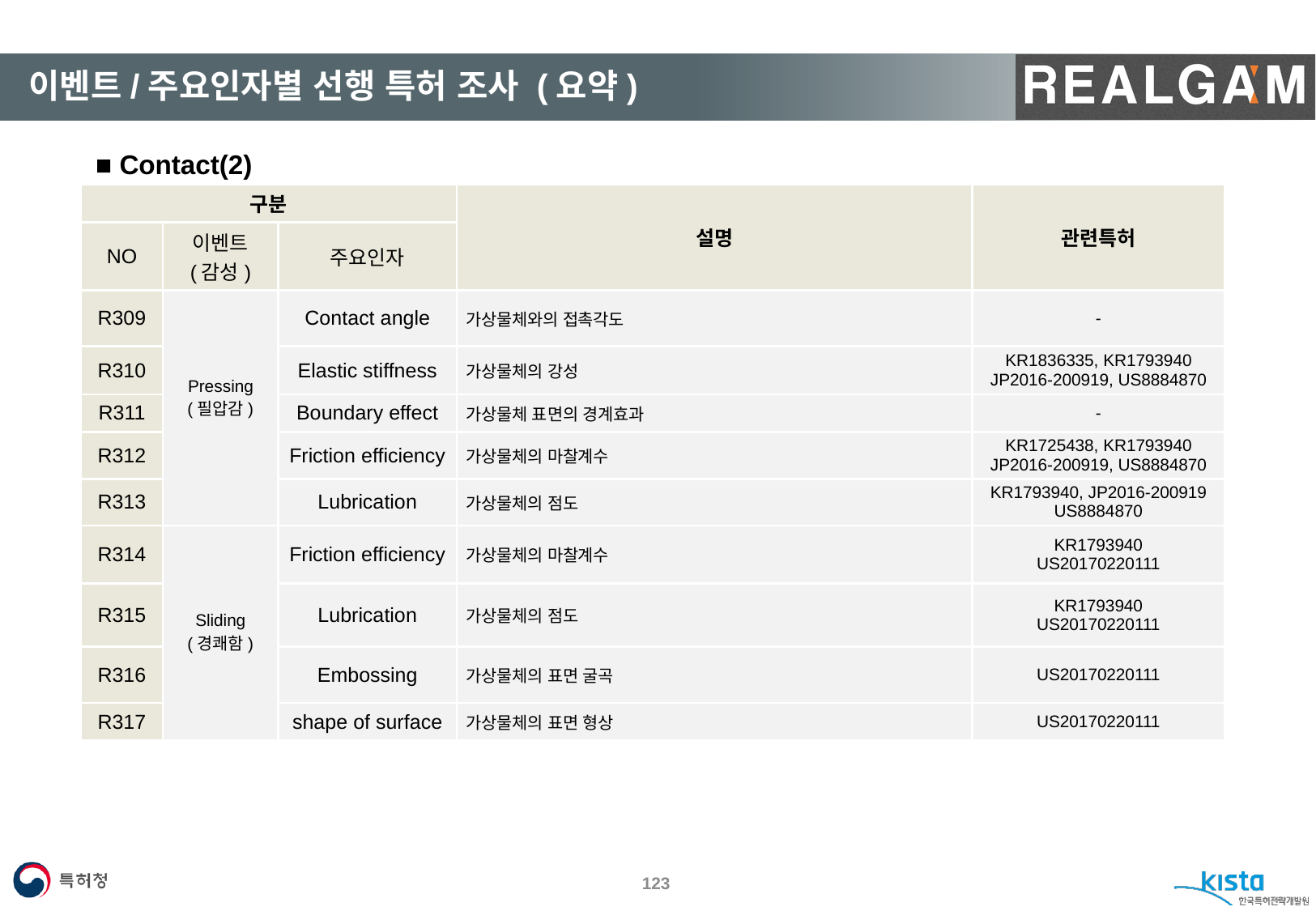

#
이벤트/주요인자별 선행 특허 조사 (요약)

■ Contact(2)
| 구분 |  |  | 설명 | 관련특허 |
| --- | --- | --- | --- | --- |
| NO | 이벤트 (감성) | 주요인자 |  |  |
| R309 | Pressing (필압감) | Contact angle | 가상물체와의 접촉각도 | - |
| R310 |  | Elastic stiffness | 가상물체의 강성 | KR1836335, KR1793940 JP2016-200919, US8884870 |
| R311 |  | Boundary effect | 가상물체 표면의 경계효과 | - |
| R312 |  | Friction efficiency | 가상물체의 마찰계수 | KR1725438, KR1793940 JP2016-200919, US8884870 |
| R313 |  | Lubrication | 가상물체의 점도 | KR1793940, JP2016-200919 US8884870 |
| R314 | Sliding (경쾌함) | Friction efficiency | 가상물체의 마찰계수 | KR1793940 US20170220111 |
| R315 |  | Lubrication | 가상물체의 점도 | KR1793940 US20170220111 |
| R316 |  | Embossing | 가상물체의 표면 굴곡 | US20170220111 |
| R317 |  | shape of surface | 가상물체의 표면 형상 | US20170220111 |